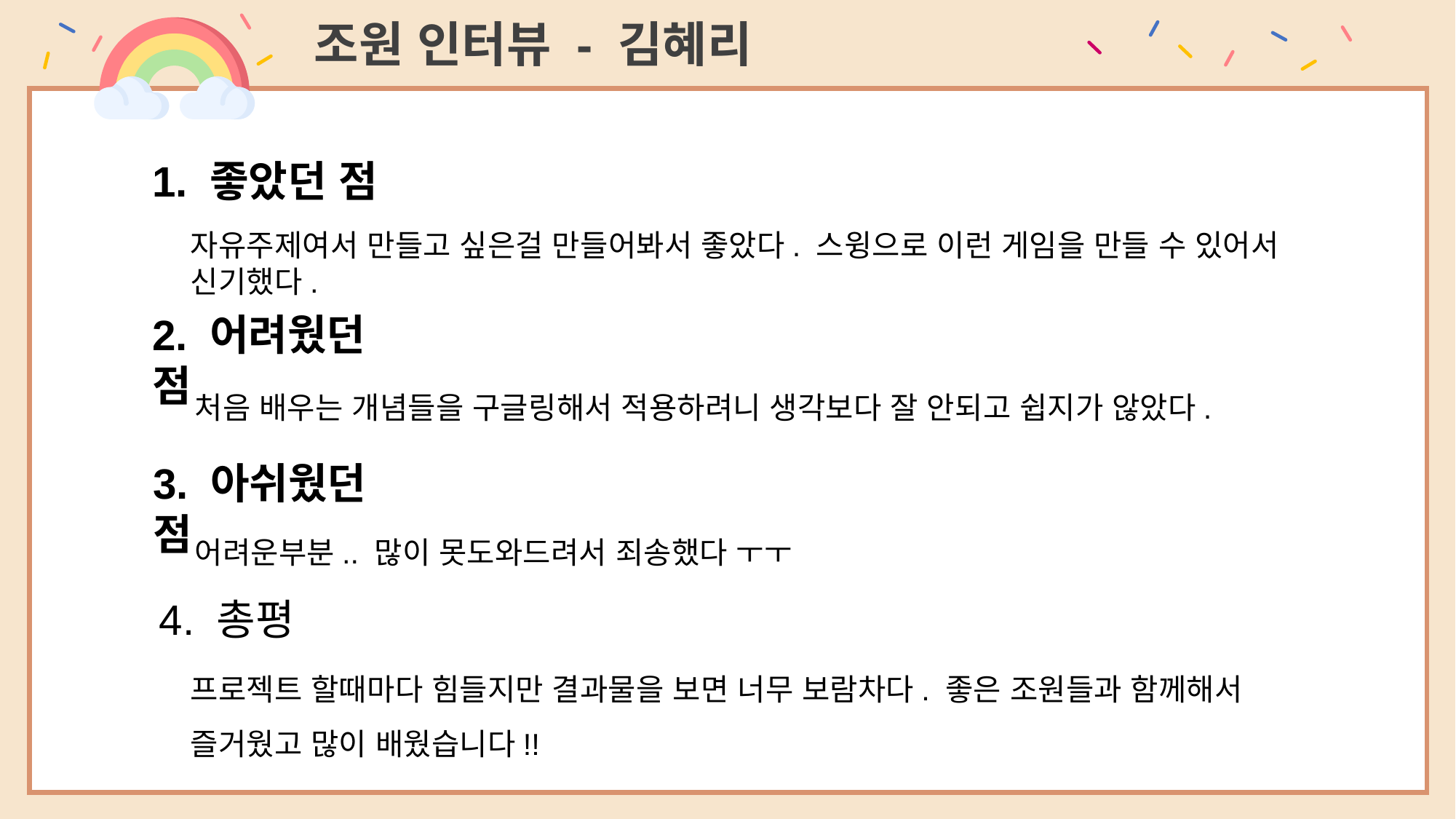

조원 인터뷰 - 김혜리

1. 좋았던 점
자유주제여서 만들고 싶은걸 만들어봐서 좋았다. 스윙으로 이런 게임을 만들 수 있어서 신기했다.
2. 어려웠던 점
처음 배우는 개념들을 구글링해서 적용하려니 생각보다 잘 안되고 쉽지가 않았다.
3. 아쉬웠던 점
어려운부분.. 많이 못도와드려서 죄송했다 ㅜㅜ
4. 총평
프로젝트 할때마다 힘들지만 결과물을 보면 너무 보람차다. 좋은 조원들과 함께해서 즐거웠고 많이 배웠습니다!!